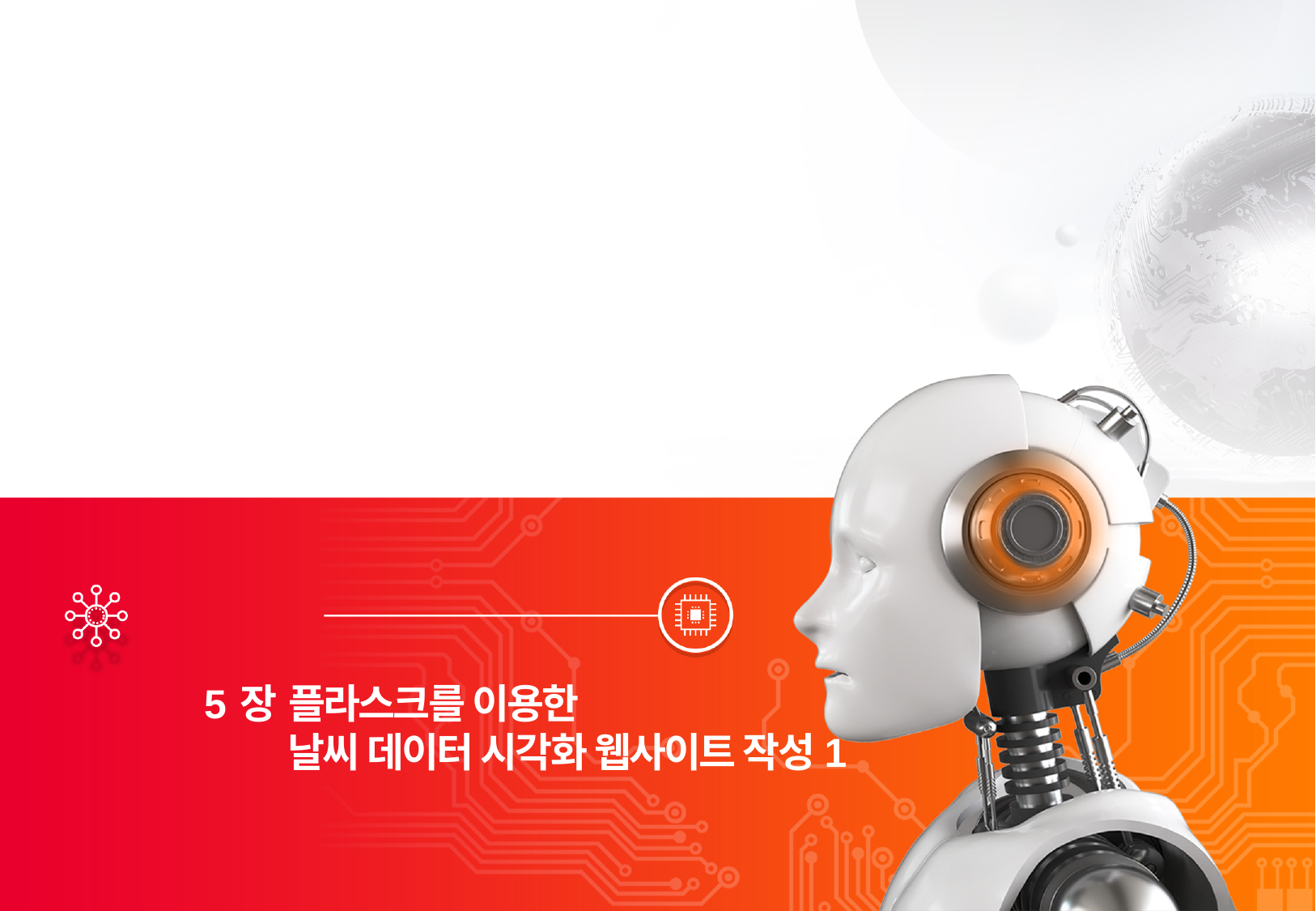

5장 플라스크를 이용한
        날씨 데이터 시각화 웹사이트 작성1